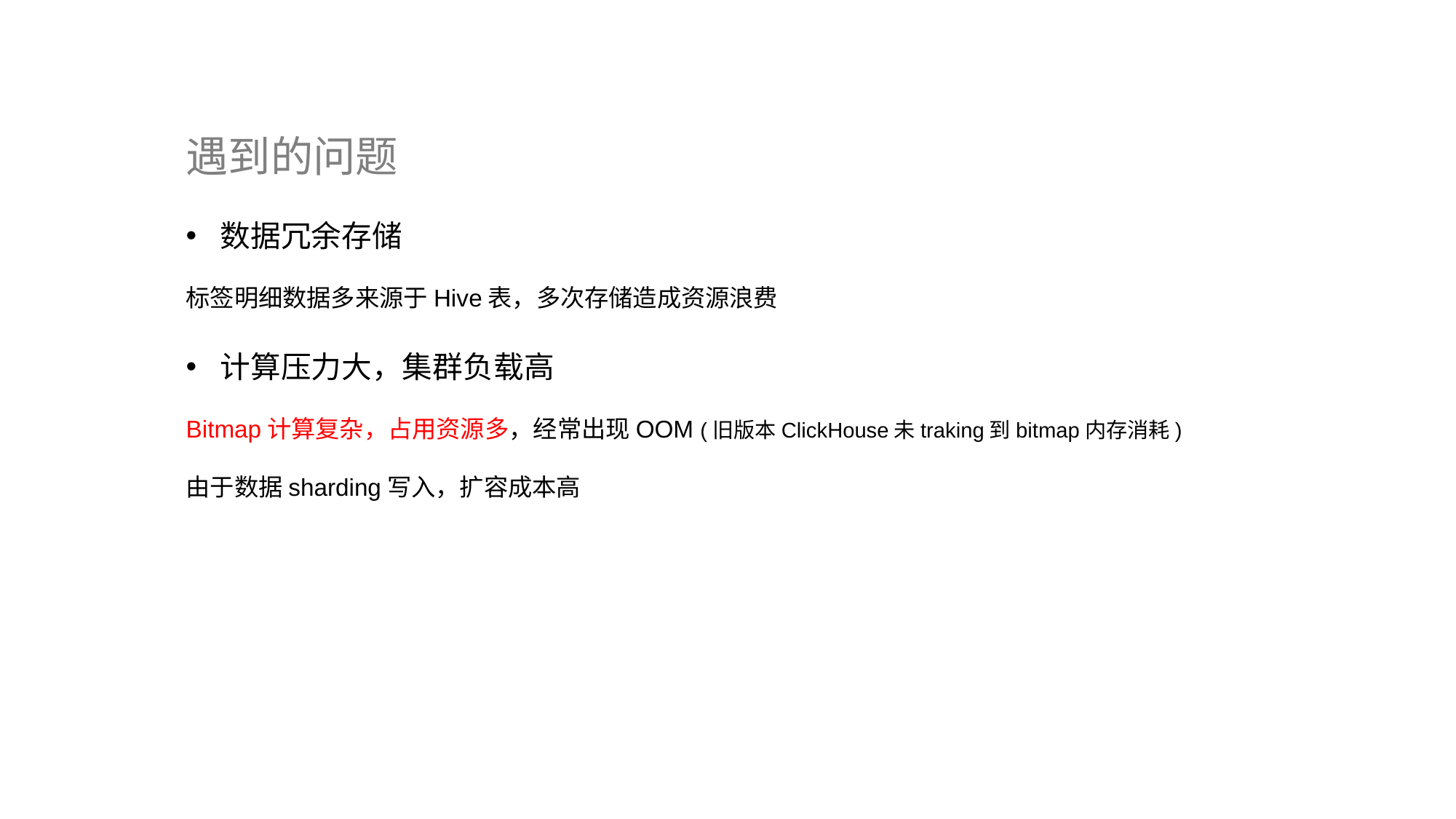

遇到的问题
数据冗余存储
标签明细数据多来源于Hive表，多次存储造成资源浪费
计算压力大，集群负载高
Bitmap计算复杂，占用资源多，经常出现OOM (旧版本ClickHouse未traking到bitmap内存消耗)
由于数据sharding写入，扩容成本高